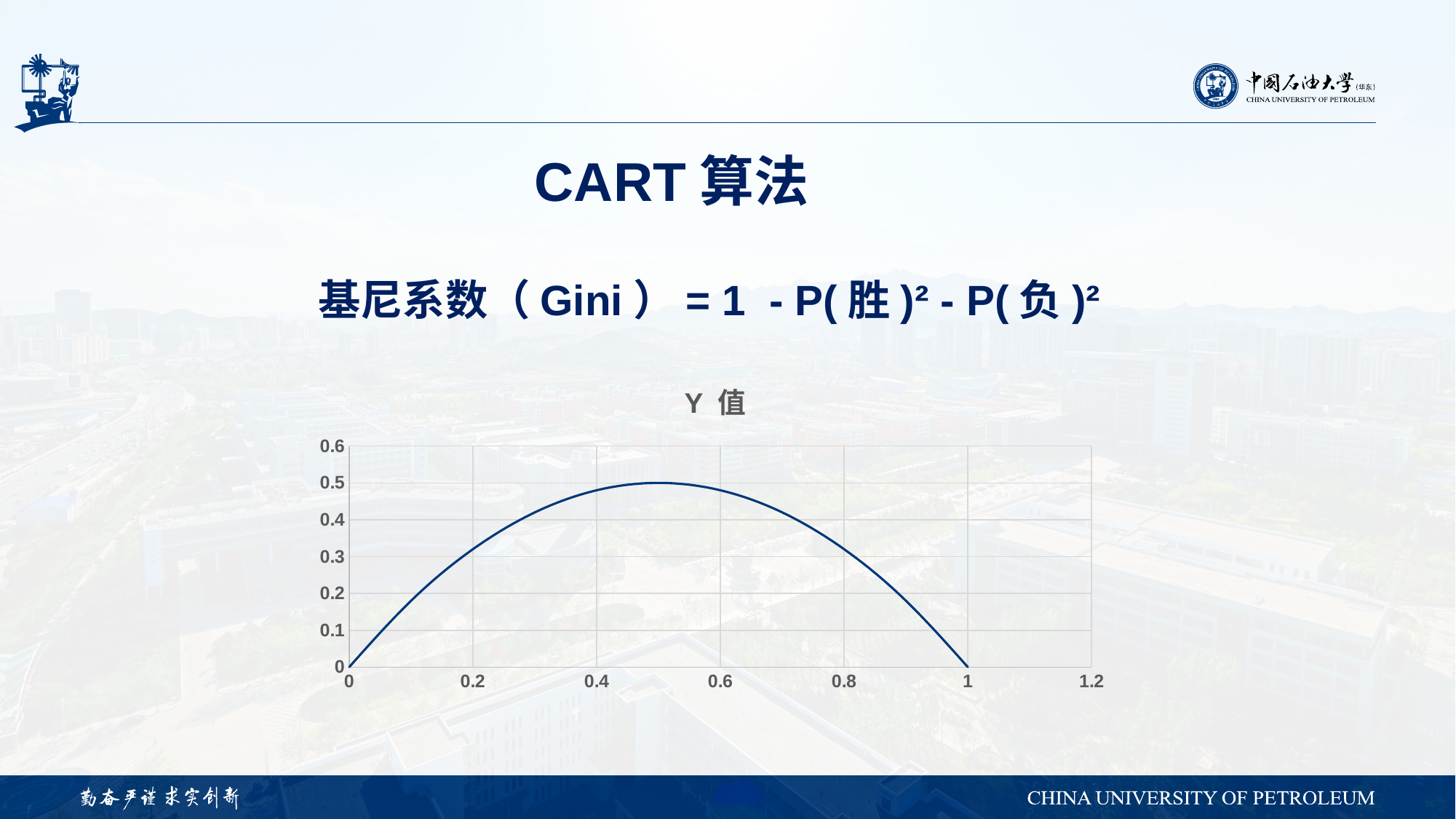

CART算法
基尼系数（Gini）= 1  - P(胜)² - P(负)²

### Chart:

| Category | Y 值 |
|---|---|